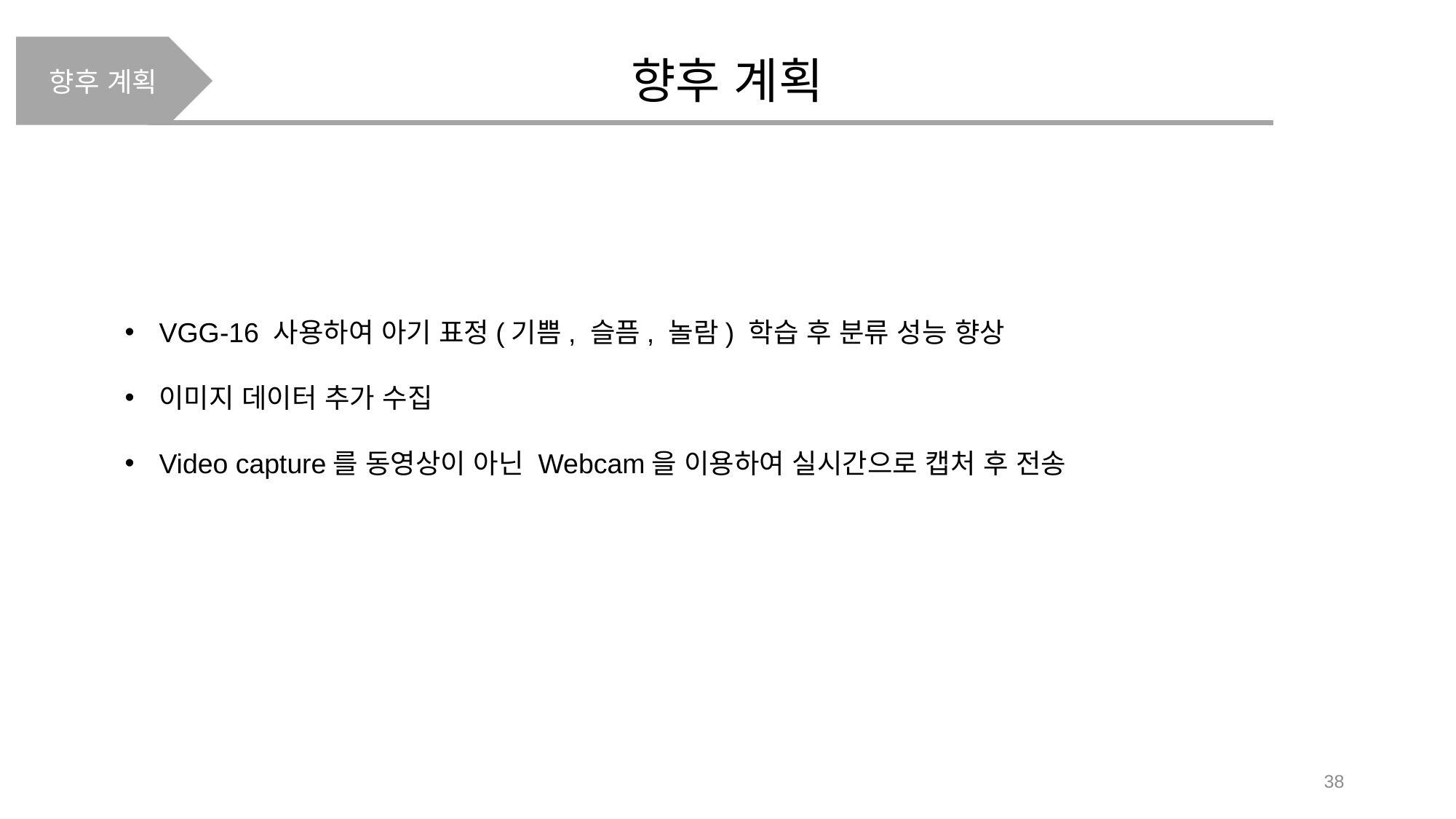

향후 계획
향후 계획
VGG-16 사용하여 아기 표정(기쁨, 슬픔, 놀람) 학습 후 분류 성능 향상
이미지 데이터 추가 수집
Video capture를 동영상이 아닌 Webcam을 이용하여 실시간으로 캡처 후 전송

38